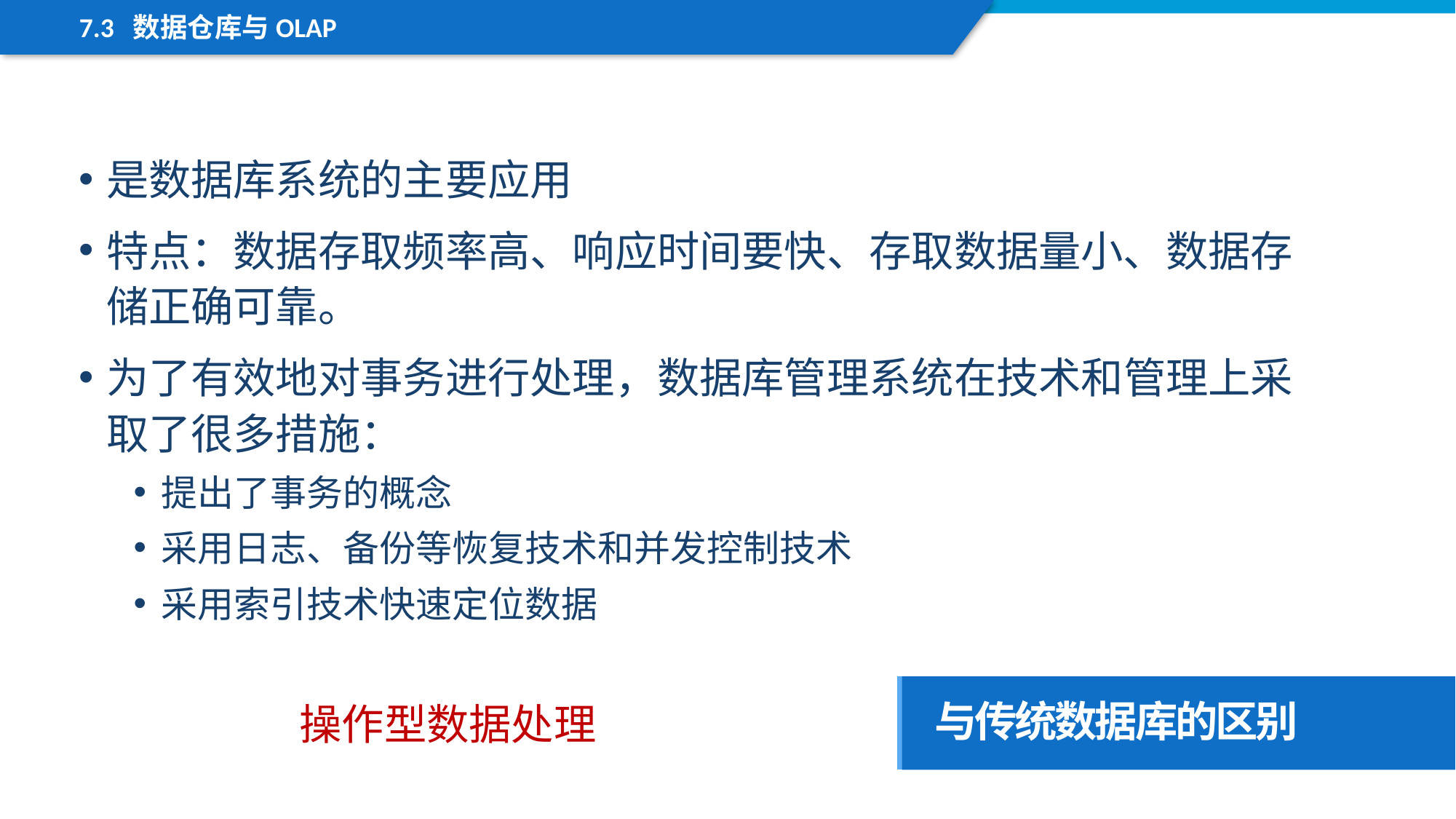

7.3  数据仓库与OLAP
是数据库系统的主要应用
特点：数据存取频率高、响应时间要快、存取数据量小、数据存储正确可靠。
为了有效地对事务进行处理，数据库管理系统在技术和管理上采取了很多措施：
提出了事务的概念
采用日志、备份等恢复技术和并发控制技术
采用索引技术快速定位数据

与传统数据库的区别
操作型数据处理